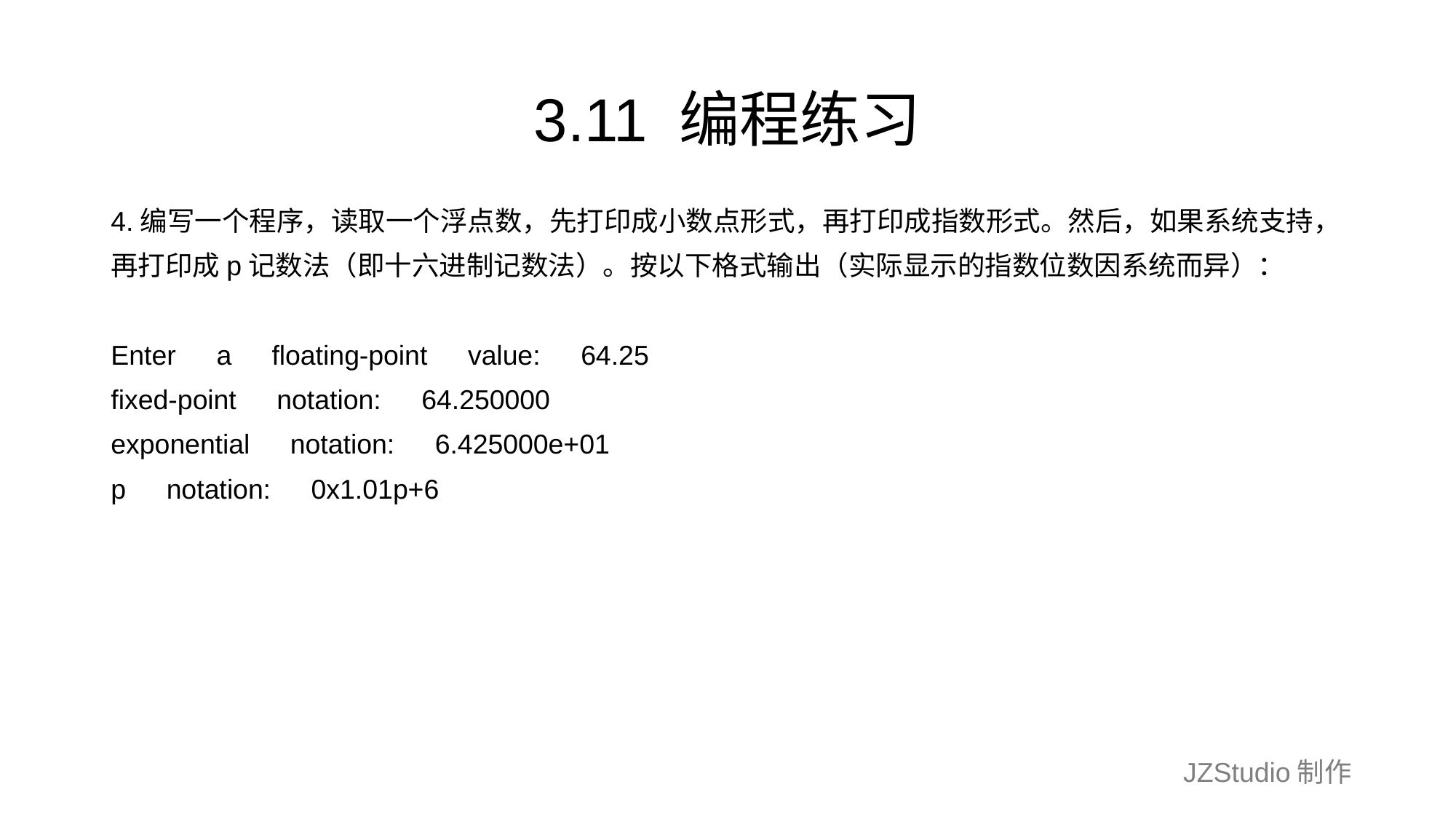

# 3.11 编程练习
4.编写一个程序，读取一个浮点数，先打印成小数点形式，再打印成指数形式。然后，如果系统支持，
再打印成p记数法（即十六进制记数法）。按以下格式输出（实际显示的指数位数因系统而异）：

Enter　a　floating-point　value:　64.25
fixed-point　notation:　64.250000
exponential　notation:　6.425000e+01
p　notation:　0x1.01p+6